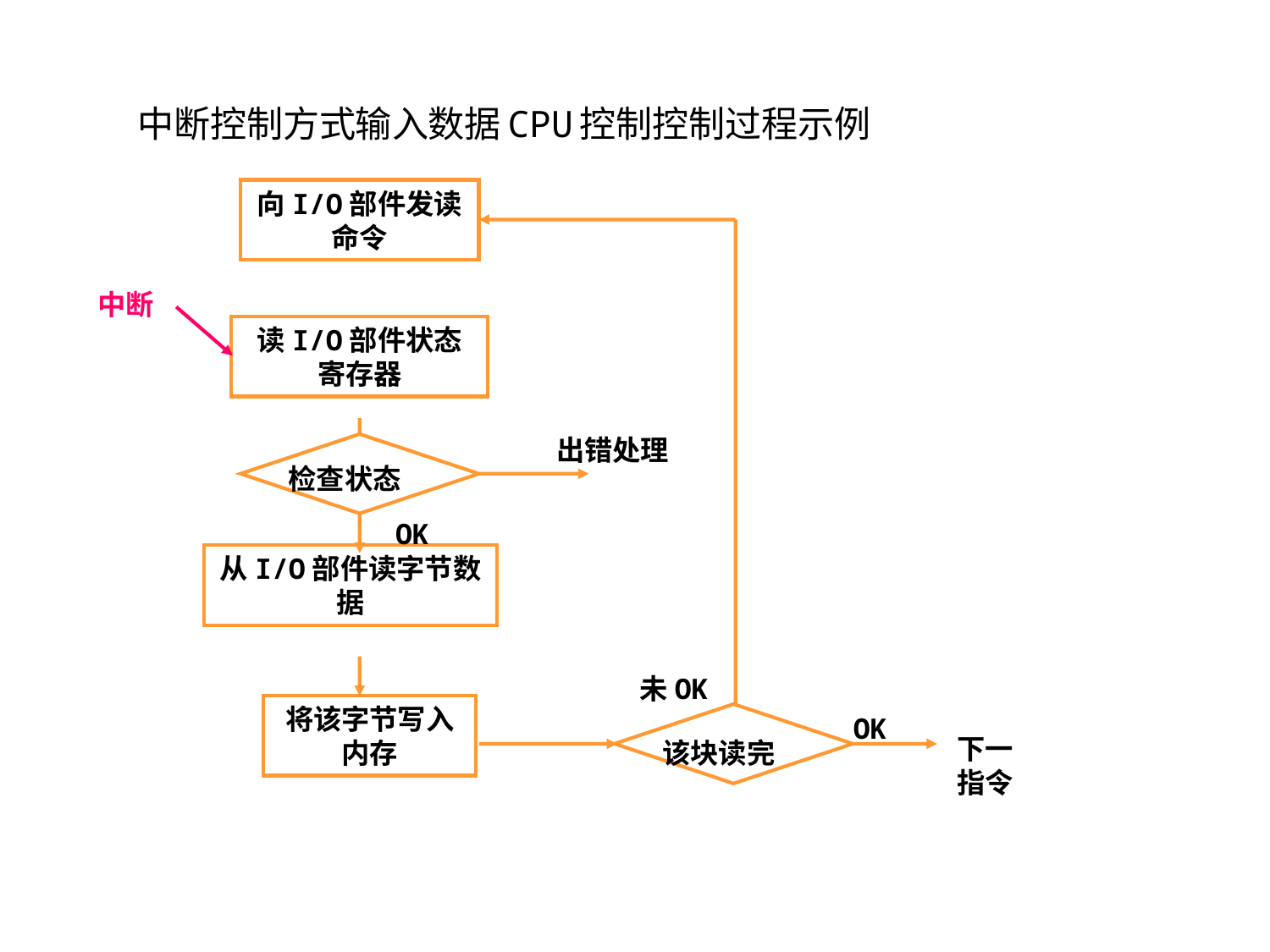

中断控制方式输入数据CPU控制控制过程示例
向I/O部件发读命令

中断

读I/O部件状态寄存器

出错处理

检查状态

OK

从I/O部件读字节数据

未OK
将该字节写入内存

OK
下一
指令
该块读完